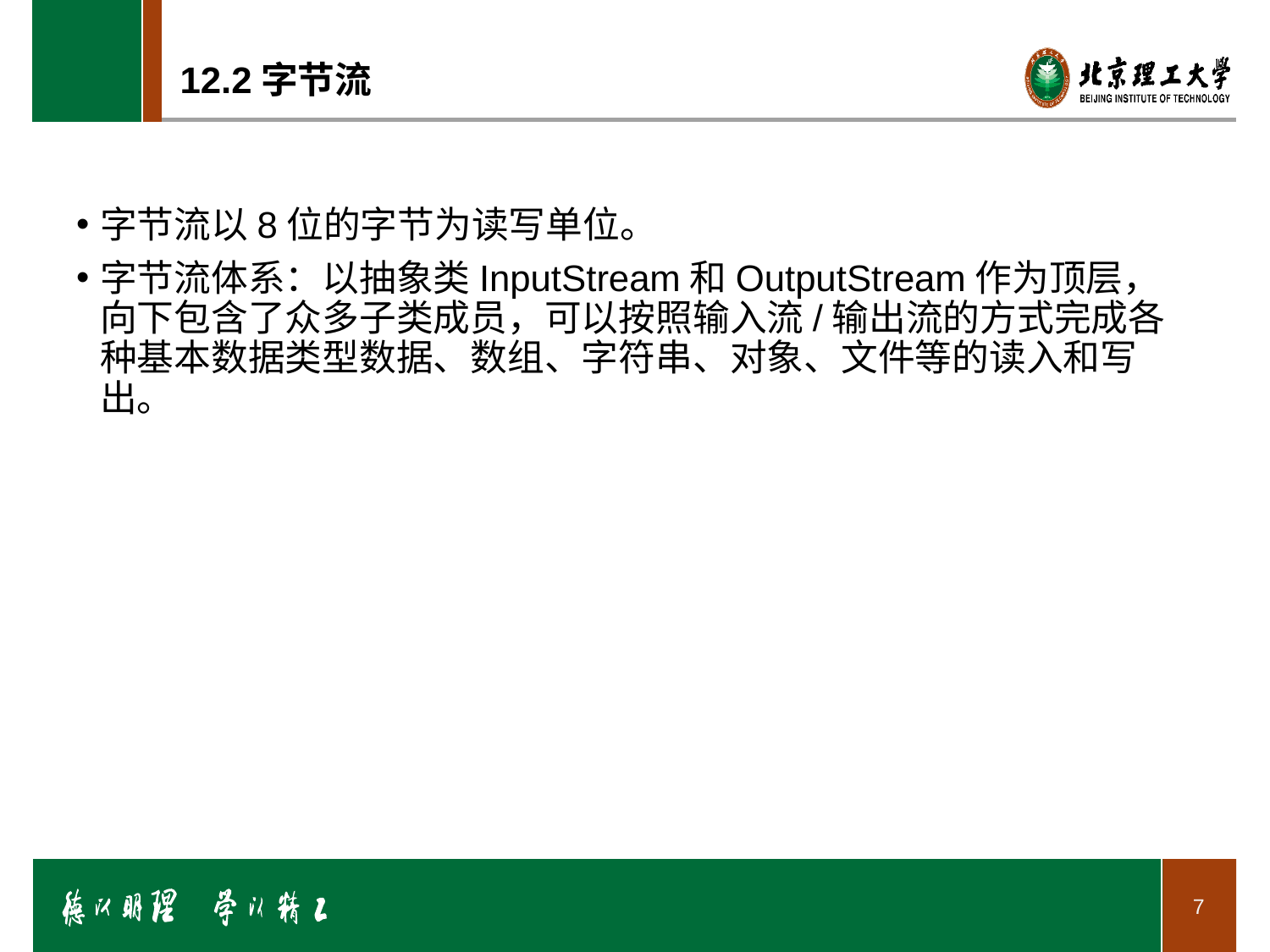

# 12.2字节流
字节流以8位的字节为读写单位。
字节流体系：以抽象类InputStream和OutputStream作为顶层，向下包含了众多子类成员，可以按照输入流/输出流的方式完成各种基本数据类型数据、数组、字符串、对象、文件等的读入和写出。